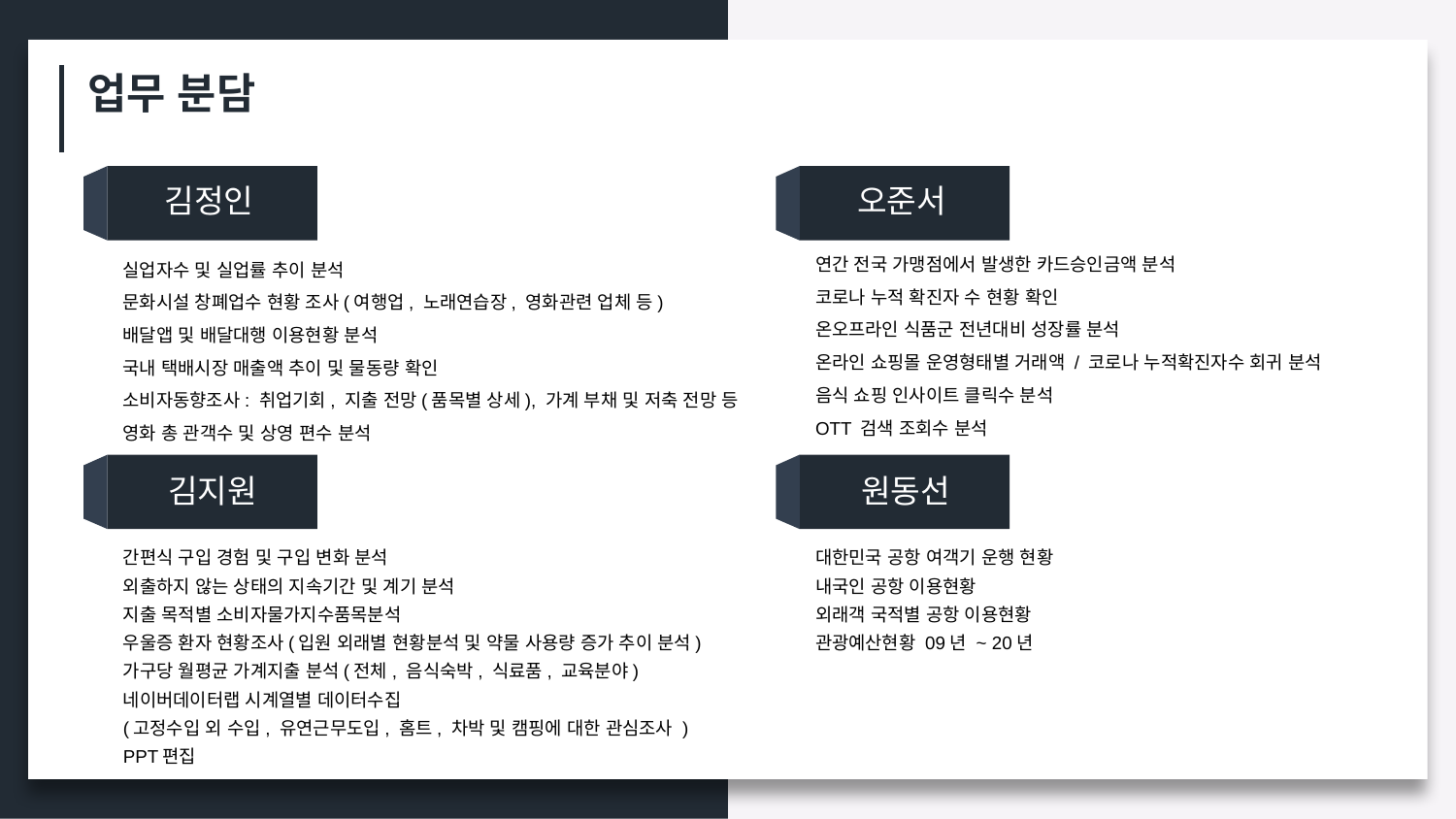

업무 분담

김정인
오준서
연간 전국 가맹점에서 발생한 카드승인금액 분석
코로나 누적 확진자 수 현황 확인
온오프라인 식품군 전년대비 성장률 분석
온라인 쇼핑몰 운영형태별 거래액 / 코로나 누적확진자수 회귀 분석
음식 쇼핑 인사이트 클릭수 분석
OTT 검색 조회수 분석
실업자수 및 실업률 추이 분석
문화시설 창폐업수 현황 조사(여행업, 노래연습장, 영화관련 업체 등)
배달앱 및 배달대행 이용현황 분석
국내 택배시장 매출액 추이 및 물동량 확인
소비자동향조사: 취업기회, 지출 전망(품목별 상세), 가계 부채 및 저축 전망 등
영화 총 관객수 및 상영 편수 분석

김지원
원동선
간편식 구입 경험 및 구입 변화 분석
외출하지 않는 상태의 지속기간 및 계기 분석
지출 목적별 소비자물가지수품목분석
우울증 환자 현황조사(입원 외래별 현황분석 및 약물 사용량 증가 추이 분석)
가구당 월평균 가계지출 분석(전체, 음식숙박, 식료품, 교육분야)
네이버데이터랩 시계열별 데이터수집
(고정수입 외 수입, 유연근무도입, 홈트, 차박 및 캠핑에 대한 관심조사 )
PPT편집
대한민국 공항 여객기 운행 현황
내국인 공항 이용현황
외래객 국적별 공항 이용현황
관광예산현황 09년 ~ 20년